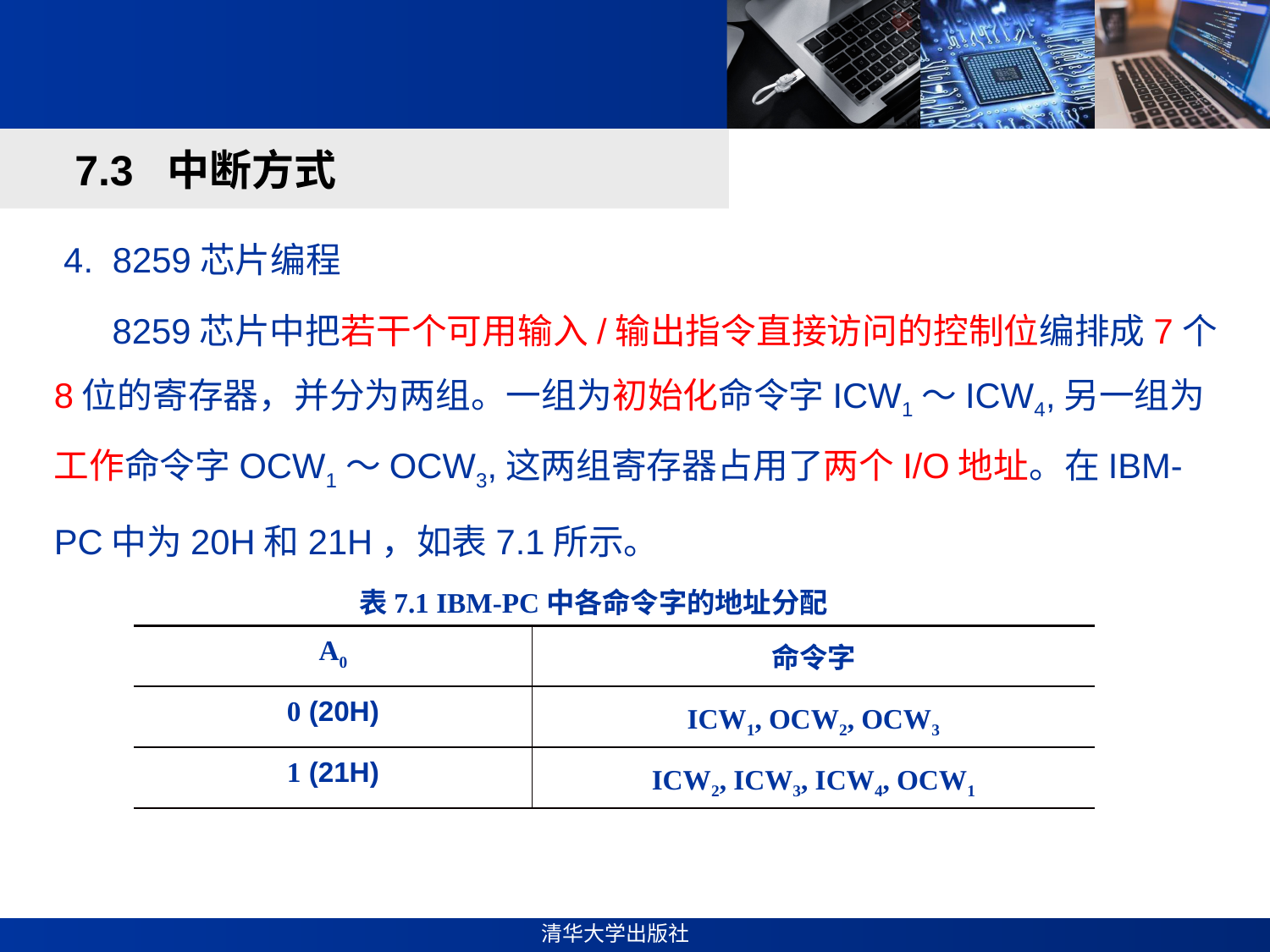

#
7.3  中断方式
 4.  8259芯片编程
      8259芯片中把若干个可用输入/输出指令直接访问的控制位编排成7个8位的寄存器，并分为两组。一组为初始化命令字ICW1～ICW4,另一组为工作命令字OCW1～OCW3,这两组寄存器占用了两个I/O地址。在IBM-PC中为20H和21H，如表7.1所示。
表7.1 IBM-PC中各命令字的地址分配
| A0 | 命令字 |
| --- | --- |
| 0 (20H) | ICW1, OCW2, OCW3 |
| 1 (21H) | ICW2, ICW3, ICW4, OCW1 |